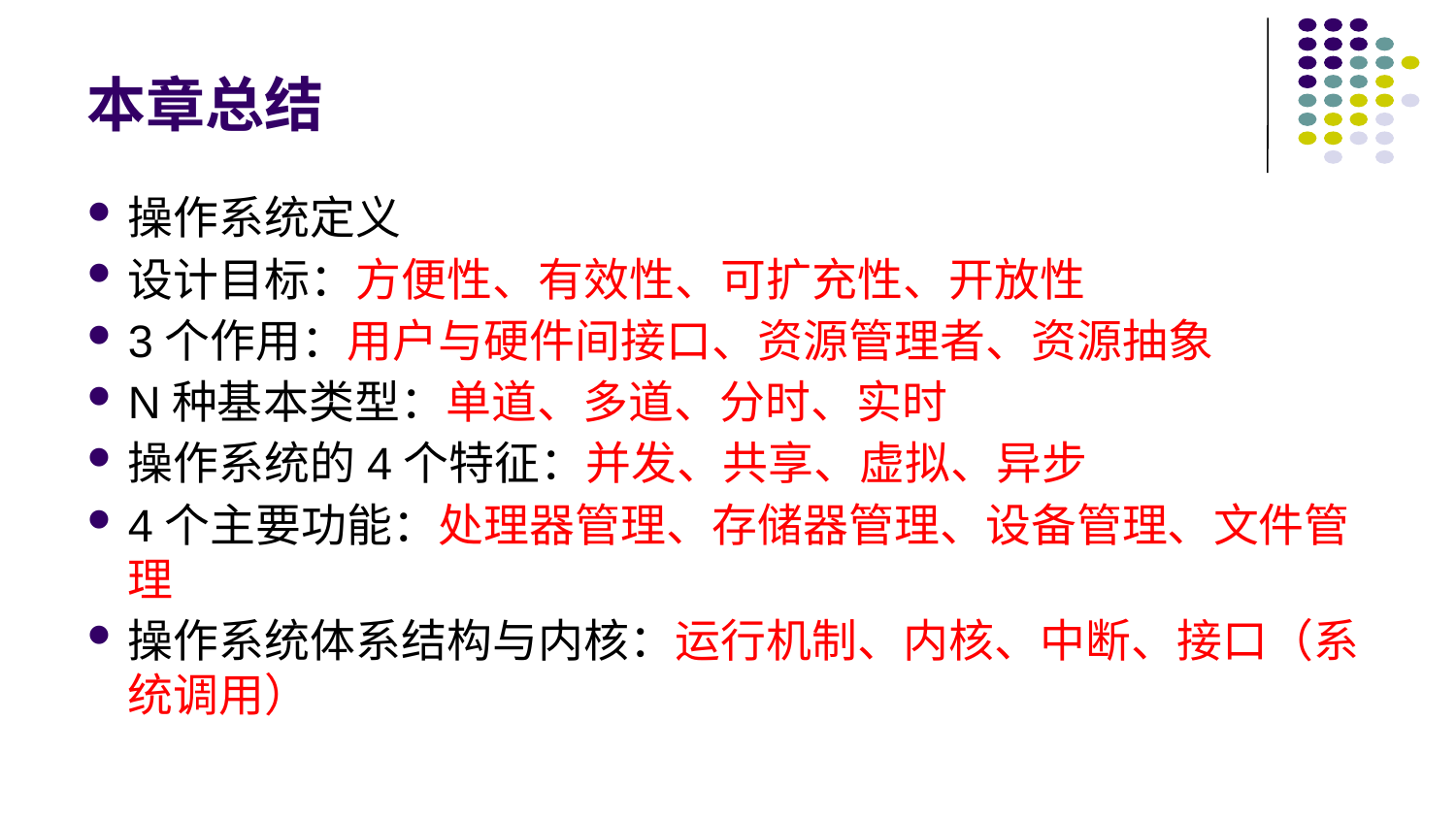

# 本章总结
操作系统定义
设计目标：方便性、有效性、可扩充性、开放性
3个作用：用户与硬件间接口、资源管理者、资源抽象
N种基本类型：单道、多道、分时、实时
操作系统的4个特征：并发、共享、虚拟、异步
4个主要功能：处理器管理、存储器管理、设备管理、文件管理
操作系统体系结构与内核：运行机制、内核、中断、接口（系统调用）
123